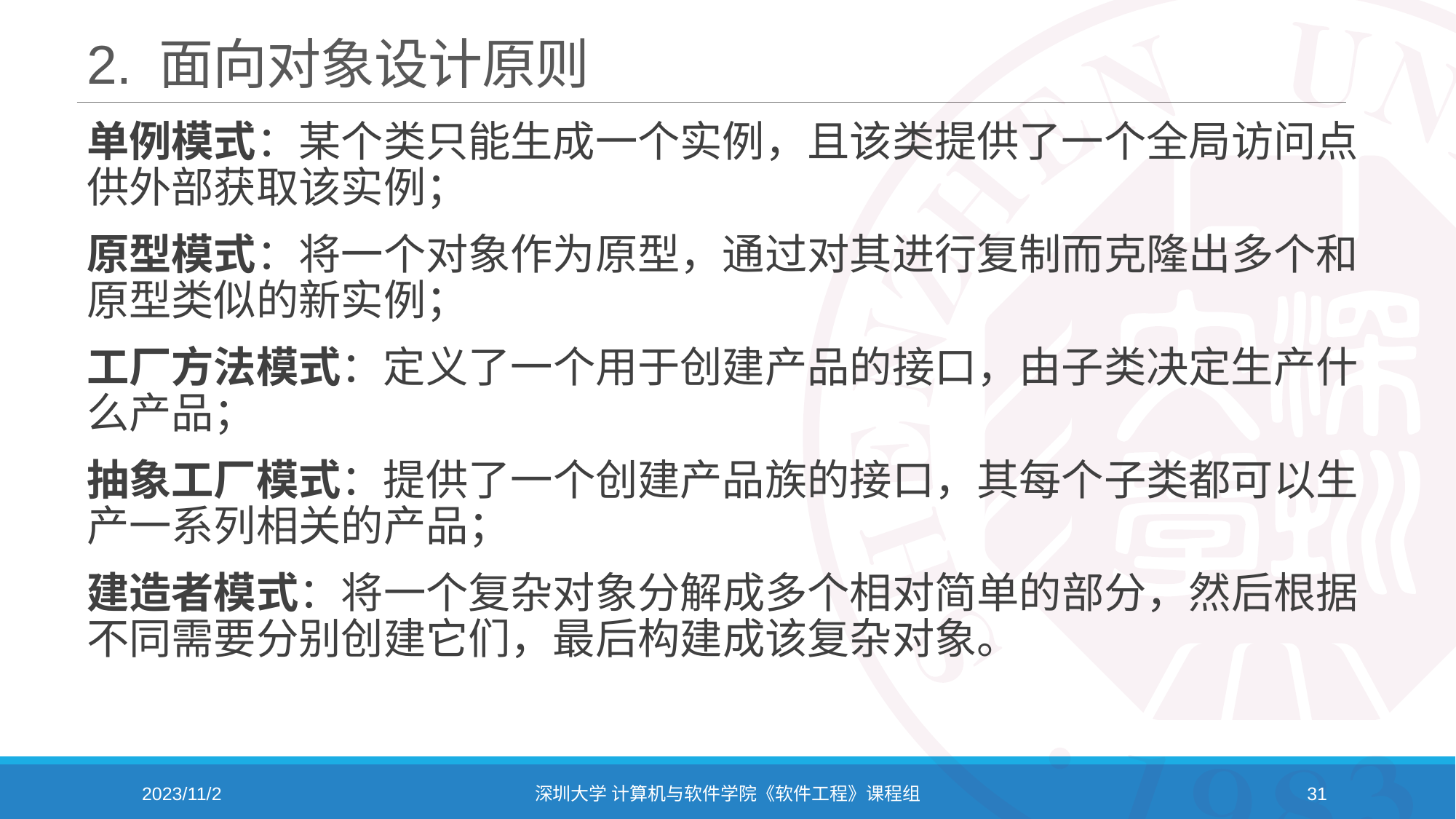

# 2. 面向对象设计原则
单例模式：某个类只能生成一个实例，且该类提供了一个全局访问点供外部获取该实例；
原型模式：将一个对象作为原型，通过对其进行复制而克隆出多个和原型类似的新实例；
工厂方法模式：定义了一个用于创建产品的接口，由子类决定生产什么产品；
抽象工厂模式：提供了一个创建产品族的接口，其每个子类都可以生产一系列相关的产品；
建造者模式：将一个复杂对象分解成多个相对简单的部分，然后根据不同需要分别创建它们，最后构建成该复杂对象。

2023/11/2
深圳大学 计算机与软件学院《软件工程》课程组
31